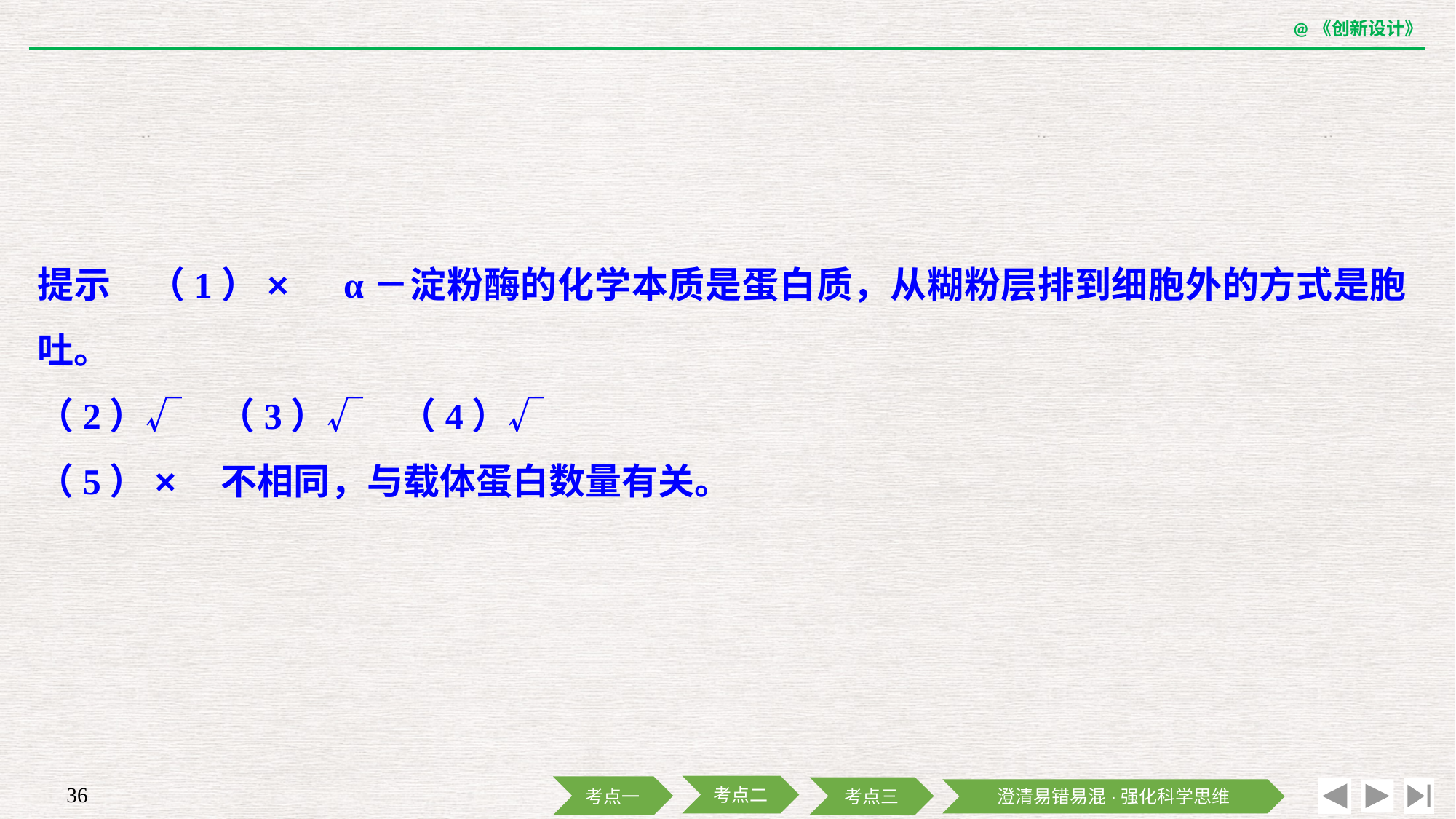

提示　（1）×　α－淀粉酶的化学本质是蛋白质，从糊粉层排到细胞外的方式是胞吐。
（2）√　（3）√　（4）√
（5）×　不相同，与载体蛋白数量有关。